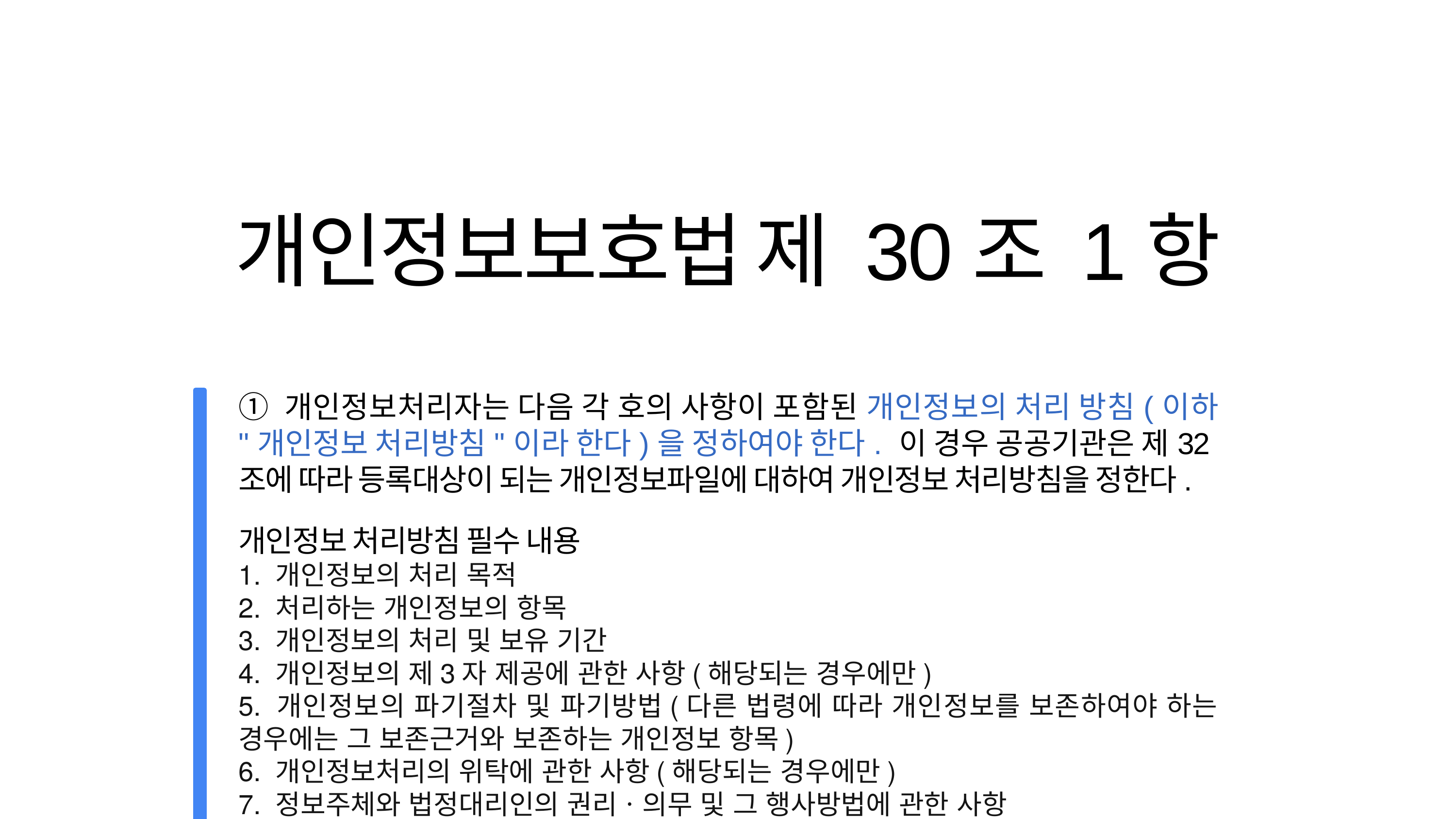

개인정보보호법 제 30조 1항
① 개인정보처리자는 다음 각 호의 사항이 포함된 개인정보의 처리 방침(이하 "개인정보 처리방침"이라 한다)을 정하여야 한다. 이 경우 공공기관은 제32조에 따라 등록대상이 되는 개인정보파일에 대하여 개인정보 처리방침을 정한다.

개인정보 처리방침 필수 내용
1. 개인정보의 처리 목적
2. 처리하는 개인정보의 항목
3. 개인정보의 처리 및 보유 기간
4. 개인정보의 제3자 제공에 관한 사항(해당되는 경우에만)
5. 개인정보의 파기절차 및 파기방법(다른 법령에 따라 개인정보를 보존하여야 하는 경우에는 그 보존근거와 보존하는 개인정보 항목)
6. 개인정보처리의 위탁에 관한 사항(해당되는 경우에만)
7. 정보주체와 법정대리인의 권리ㆍ의무 및 그 행사방법에 관한 사항
8. 개인정보 보호책임자의 성명 또는 개인정보 보호업무 및 관련 고충사항을 처리하는 부서의 명칭과 전화번호 등 연락처
9. 인터넷 접속정보파일 등 개인정보를 자동으로 수집하는 장치의 설치ㆍ운영 및 그 거부에 관한 사항(해당하는 경우에만)
10. 개인정보의 안전성 확보 조치에 관한 사항